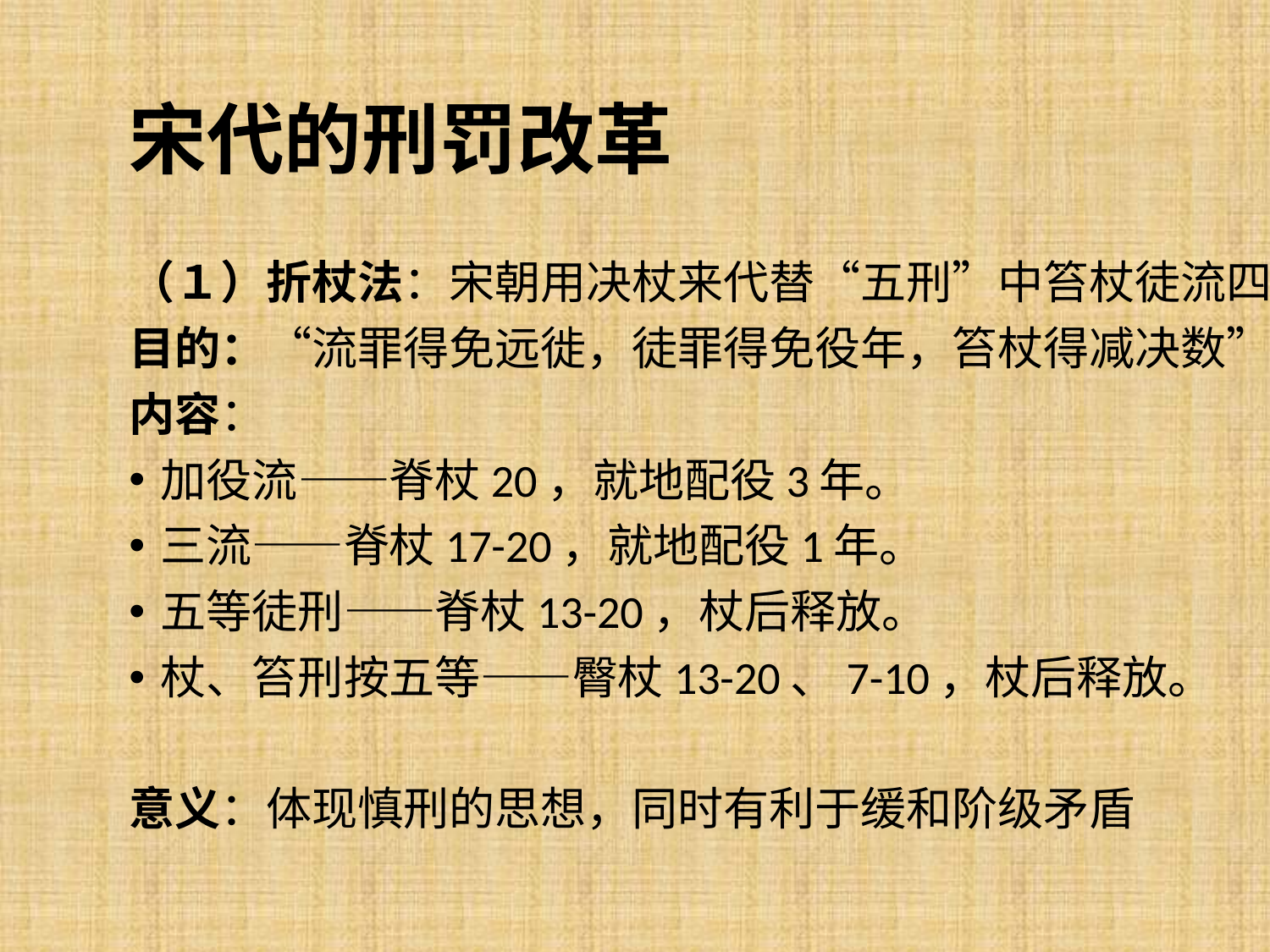

# 宋代的刑罚改革
（１）折杖法：宋朝用决杖来代替“五刑”中笞杖徒流四刑的惩处方法
目的：“流罪得免远徙，徒罪得免役年，笞杖得减决数”
内容：
加役流——脊杖20，就地配役3年。
三流——脊杖17-20，就地配役1年。
五等徒刑——脊杖13-20，杖后释放。
杖、笞刑按五等——臀杖13-20、7-10，杖后释放。

意义：体现慎刑的思想，同时有利于缓和阶级矛盾